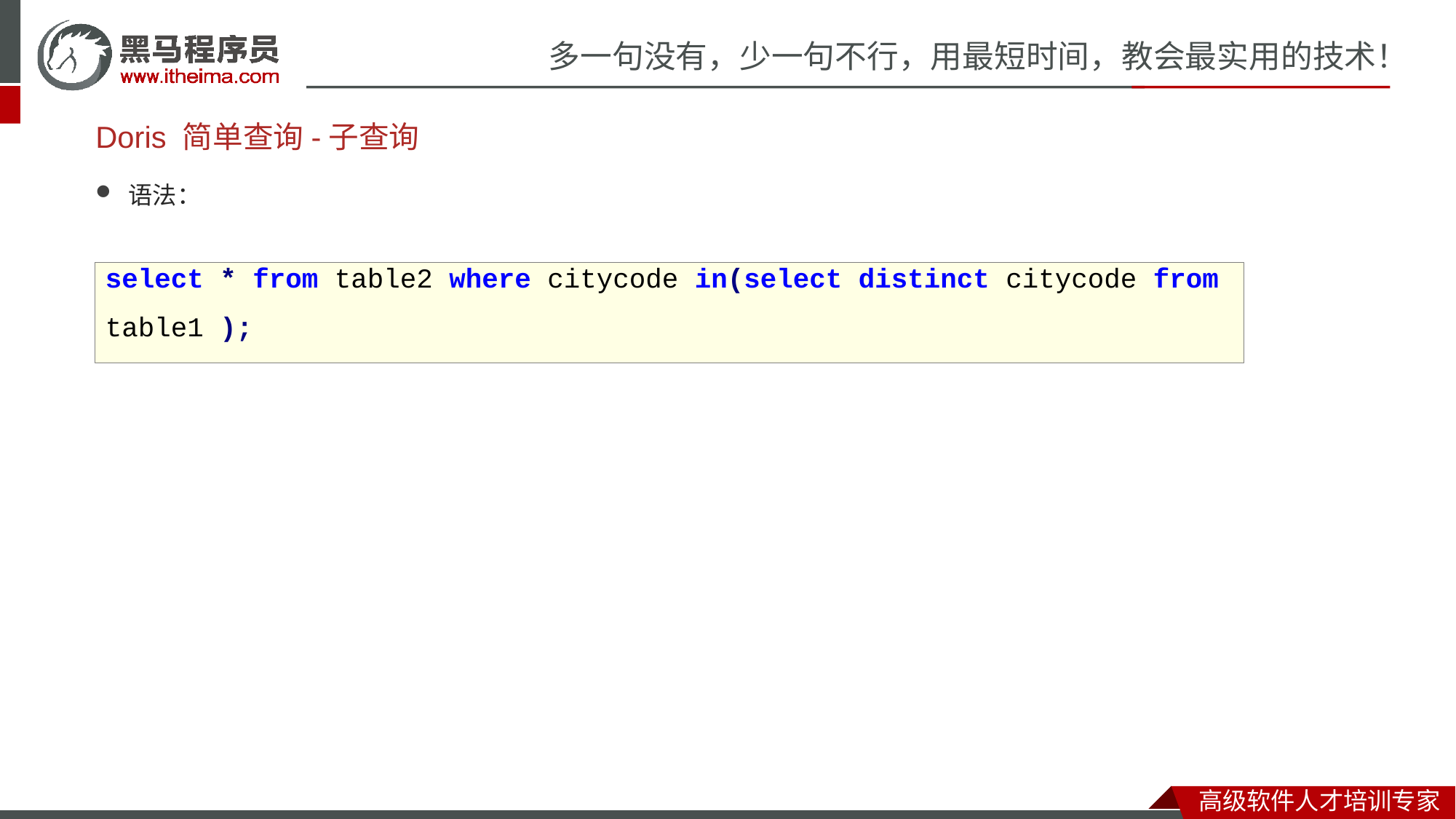

# Doris 简单查询-子查询

语法：

select * from table2 where citycode in(select distinct citycode from table1 );